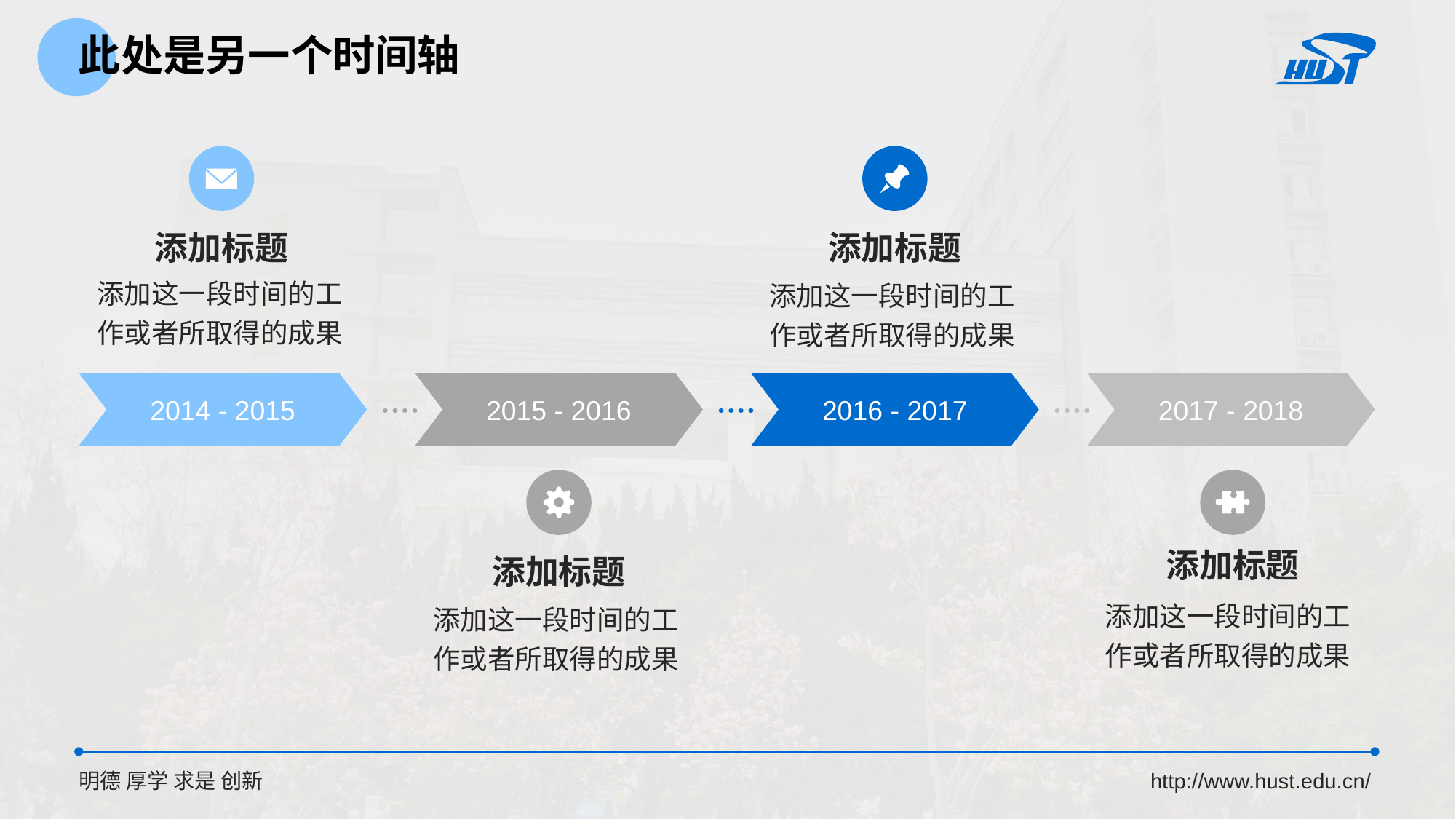

此处是另一个时间轴

添加标题
添加标题
添加这一段时间的工作或者所取得的成果
添加这一段时间的工作或者所取得的成果

2014 - 2015

2015 - 2016

2016 - 2017

2017 - 2018

添加标题
添加标题
添加这一段时间的工作或者所取得的成果
添加这一段时间的工作或者所取得的成果